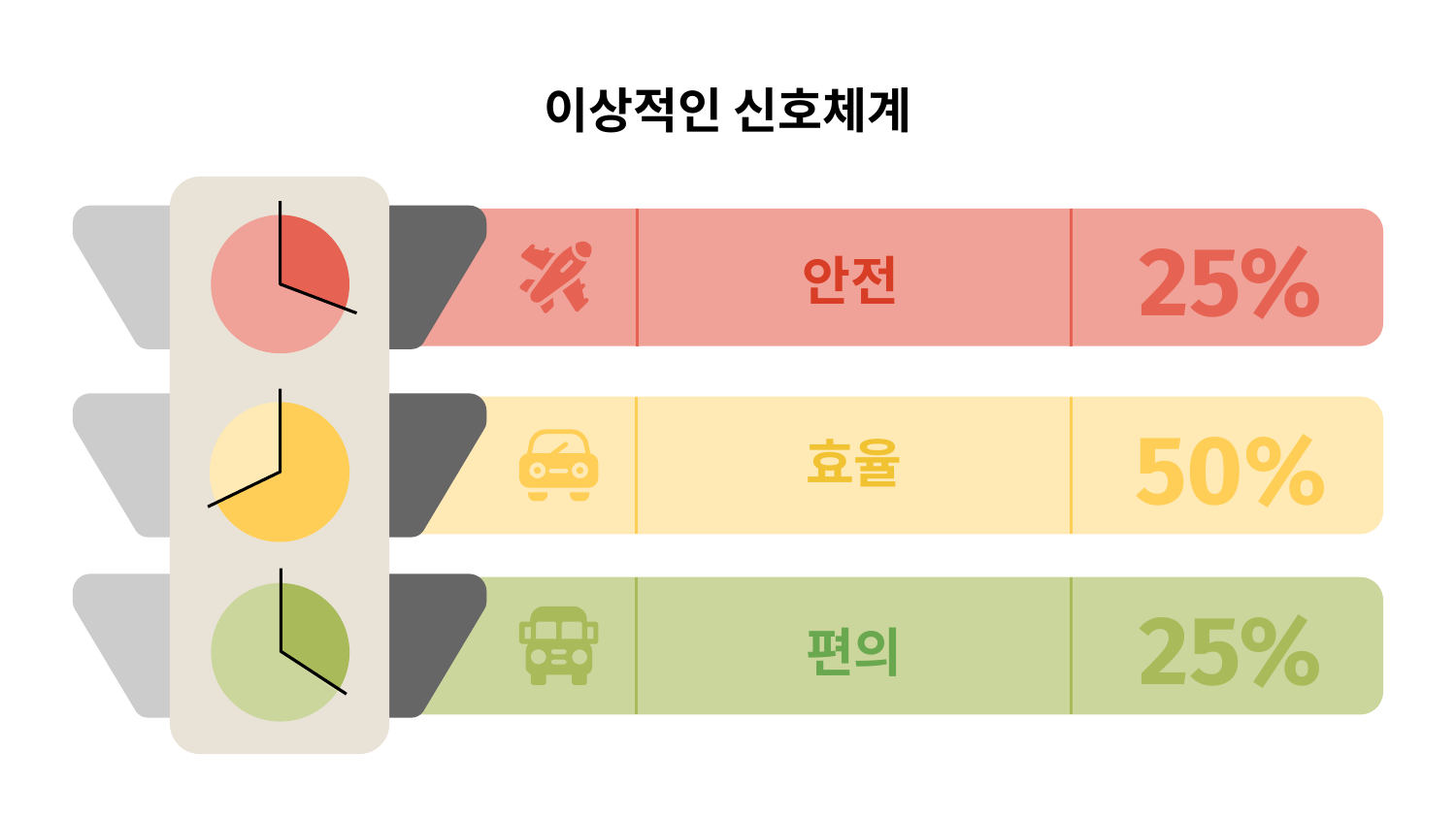

# 이상적인 신호체계

25%

안전

50%

효율

25%

편의